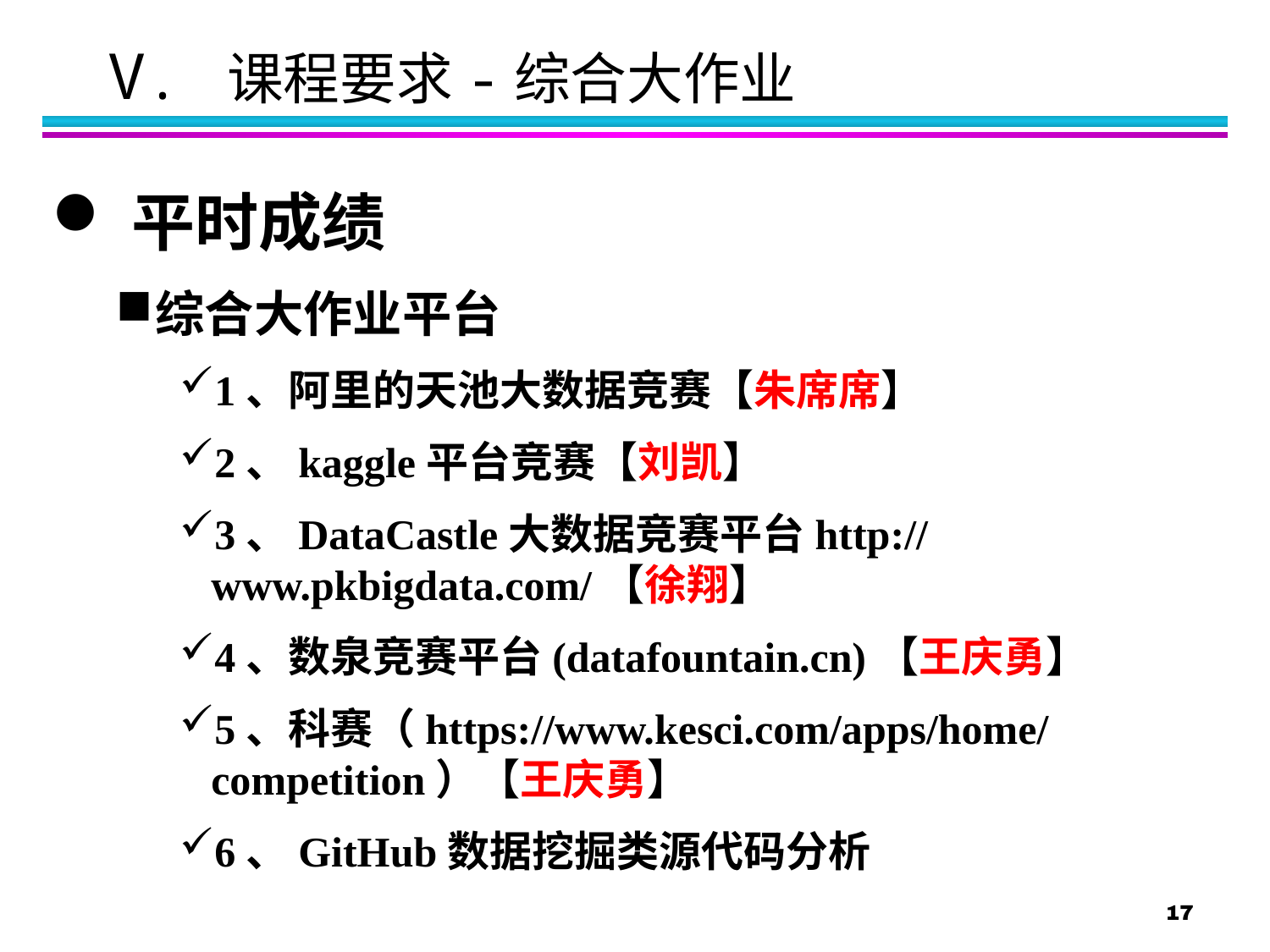

V. 课程要求-综合大作业
平时成绩
综合大作业平台
1、阿里的天池大数据竞赛【朱席席】
2、kaggle平台竞赛【刘凯】
3、DataCastle大数据竞赛平台http://www.pkbigdata.com/【徐翔】
4、数泉竞赛平台(datafountain.cn)【王庆勇】
5、科赛（https://www.kesci.com/apps/home/competition）【王庆勇】
6、GitHub数据挖掘类源代码分析
17